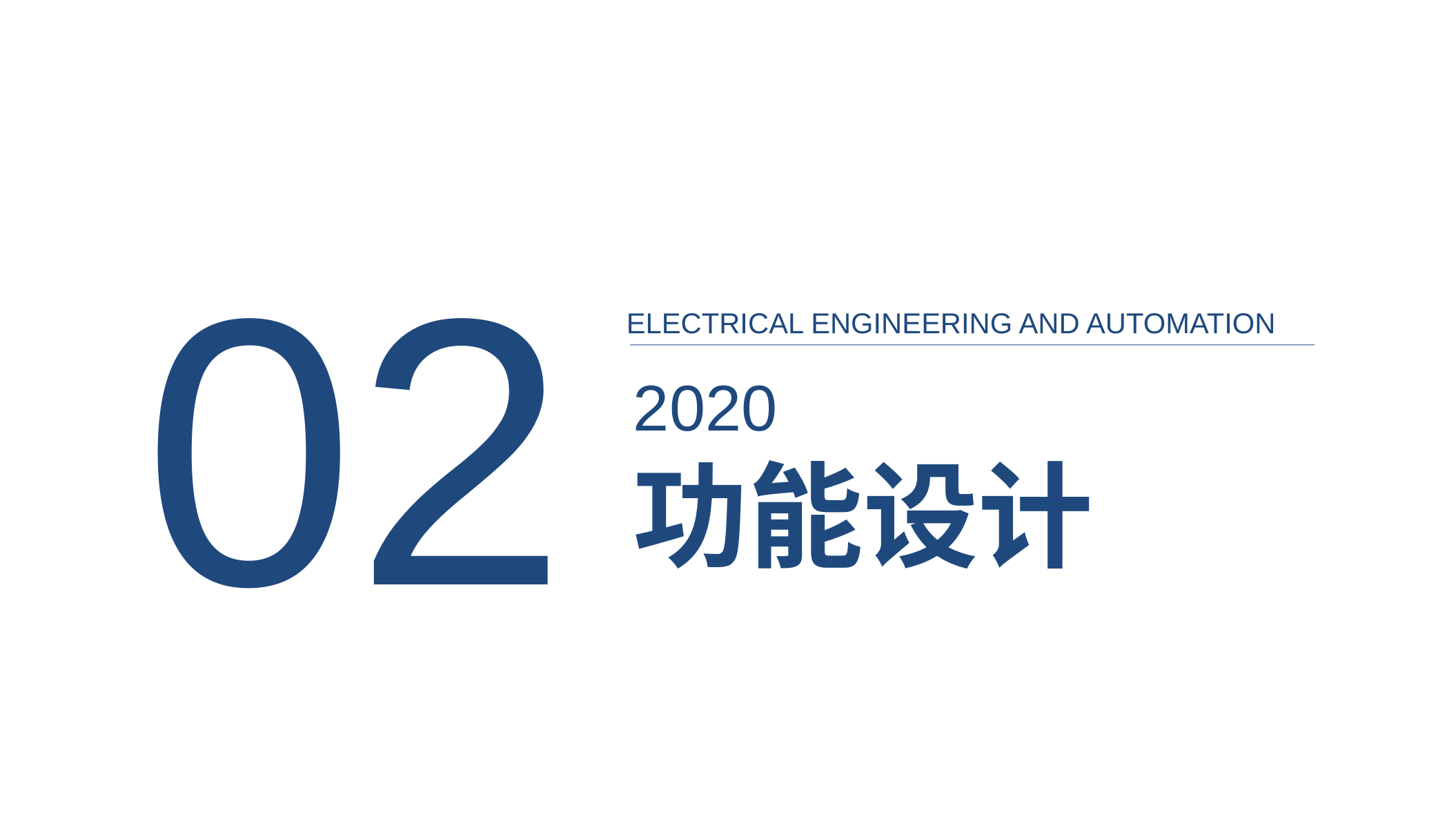

02
electrical engineering and automation

2020
功能设计